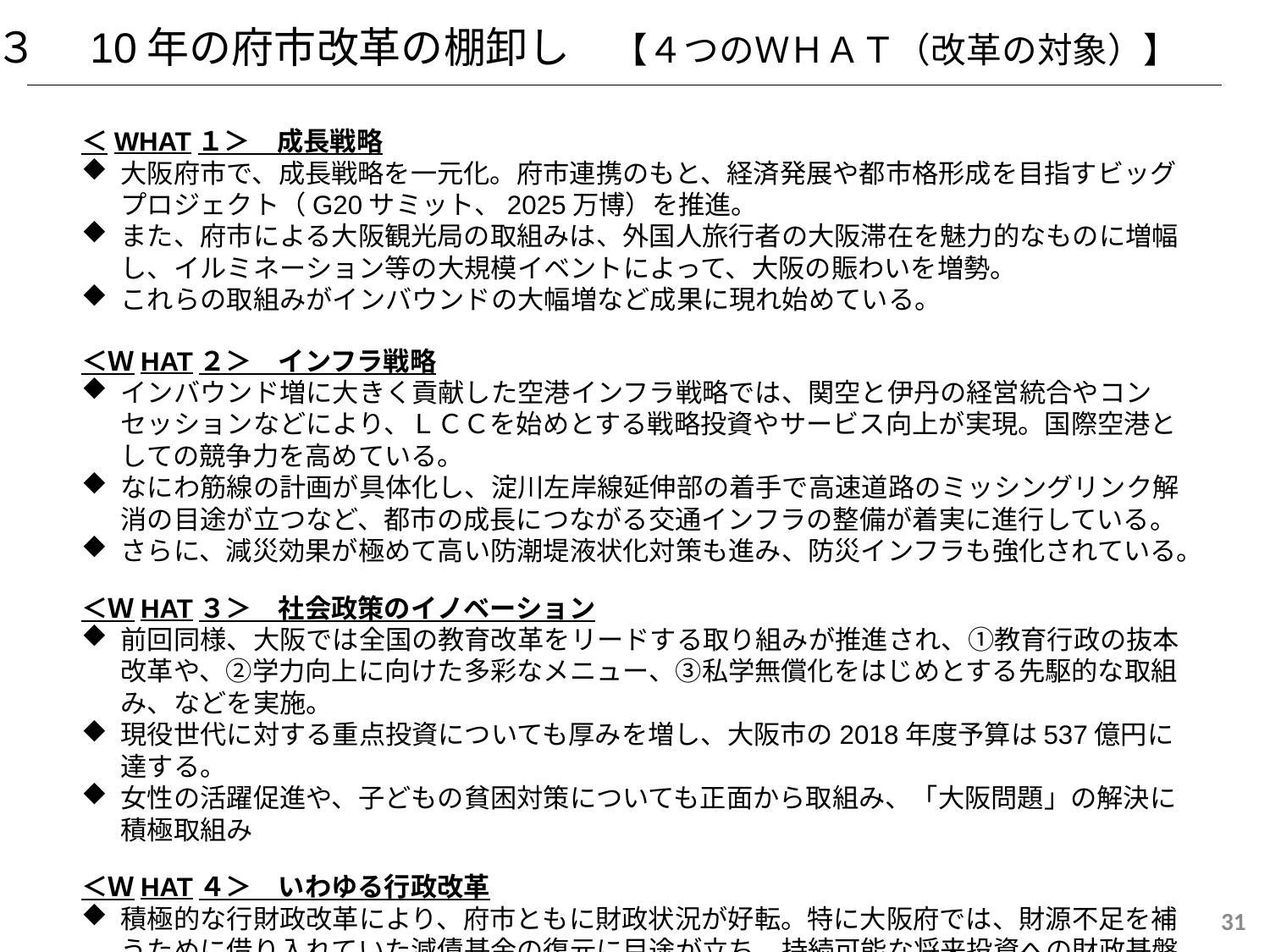

３　10年の府市改革の棚卸し　【４つのＷＨＡＴ（改革の対象）】
＜WHAT１＞　成長戦略
大阪府市で、成長戦略を一元化。府市連携のもと、経済発展や都市格形成を目指すビッグプロジェクト（G20サミット、2025万博）を推進。
また、府市による大阪観光局の取組みは、外国人旅行者の大阪滞在を魅力的なものに増幅し、イルミネーション等の大規模イベントによって、大阪の賑わいを増勢。
これらの取組みがインバウンドの大幅増など成果に現れ始めている。

＜ＷHAT２＞　インフラ戦略
インバウンド増に大きく貢献した空港インフラ戦略では、関空と伊丹の経営統合やコンセッションなどにより、ＬＣＣを始めとする戦略投資やサービス向上が実現。国際空港としての競争力を高めている。
なにわ筋線の計画が具体化し、淀川左岸線延伸部の着手で高速道路のミッシングリンク解消の目途が立つなど、都市の成長につながる交通インフラの整備が着実に進行している。
さらに、減災効果が極めて高い防潮堤液状化対策も進み、防災インフラも強化されている。

＜ＷHAT３＞　社会政策のイノベーション
前回同様、大阪では全国の教育改革をリードする取り組みが推進され、①教育行政の抜本改革や、②学力向上に向けた多彩なメニュー、③私学無償化をはじめとする先駆的な取組み、などを実施。
現役世代に対する重点投資についても厚みを増し、大阪市の2018年度予算は537億円に達する。
女性の活躍促進や、子どもの貧困対策についても正面から取組み、「大阪問題」の解決に積極取組み

＜ＷHAT４＞　いわゆる行政改革
積極的な行財政改革により、府市ともに財政状況が好転。特に大阪府では、財源不足を補うために借り入れていた減債基金の復元に目途が立ち、持続可能な将来投資への財政基盤が強化。
前回からの行政改革に加え、①働き方改革ではモバイルワークの推進や在宅勤務の試行実施、②ＩＣＴ推進ではビッグデータの活用やデジタルファーストの推進を新たに取り組んでいる。
31